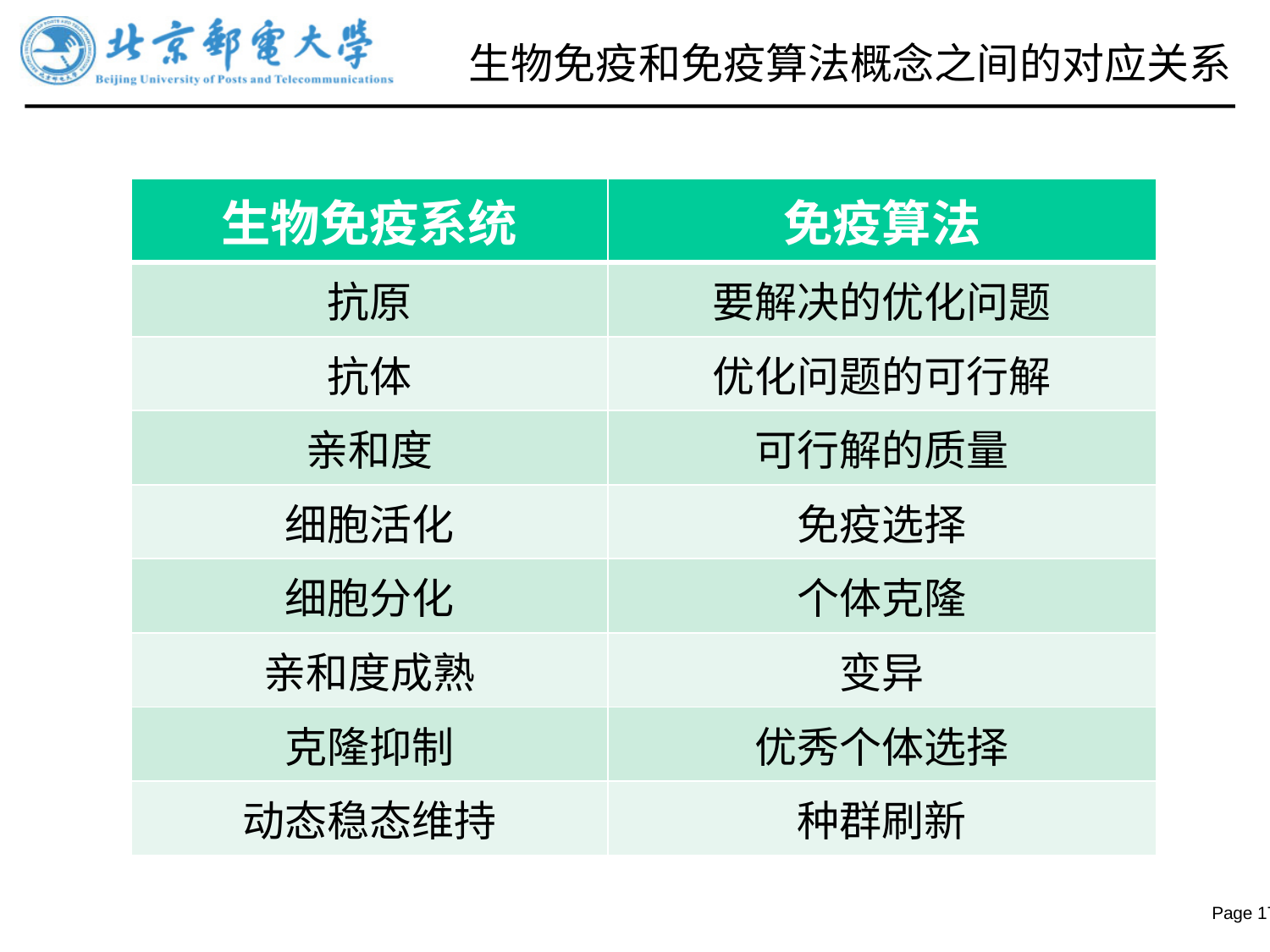

# 生物免疫和免疫算法概念之间的对应关系
| 生物免疫系统 | 免疫算法 |
| --- | --- |
| 抗原 | 要解决的优化问题 |
| 抗体 | 优化问题的可行解 |
| 亲和度 | 可行解的质量 |
| 细胞活化 | 免疫选择 |
| 细胞分化 | 个体克隆 |
| 亲和度成熟 | 变异 |
| 克隆抑制 | 优秀个体选择 |
| 动态稳态维持 | 种群刷新 |